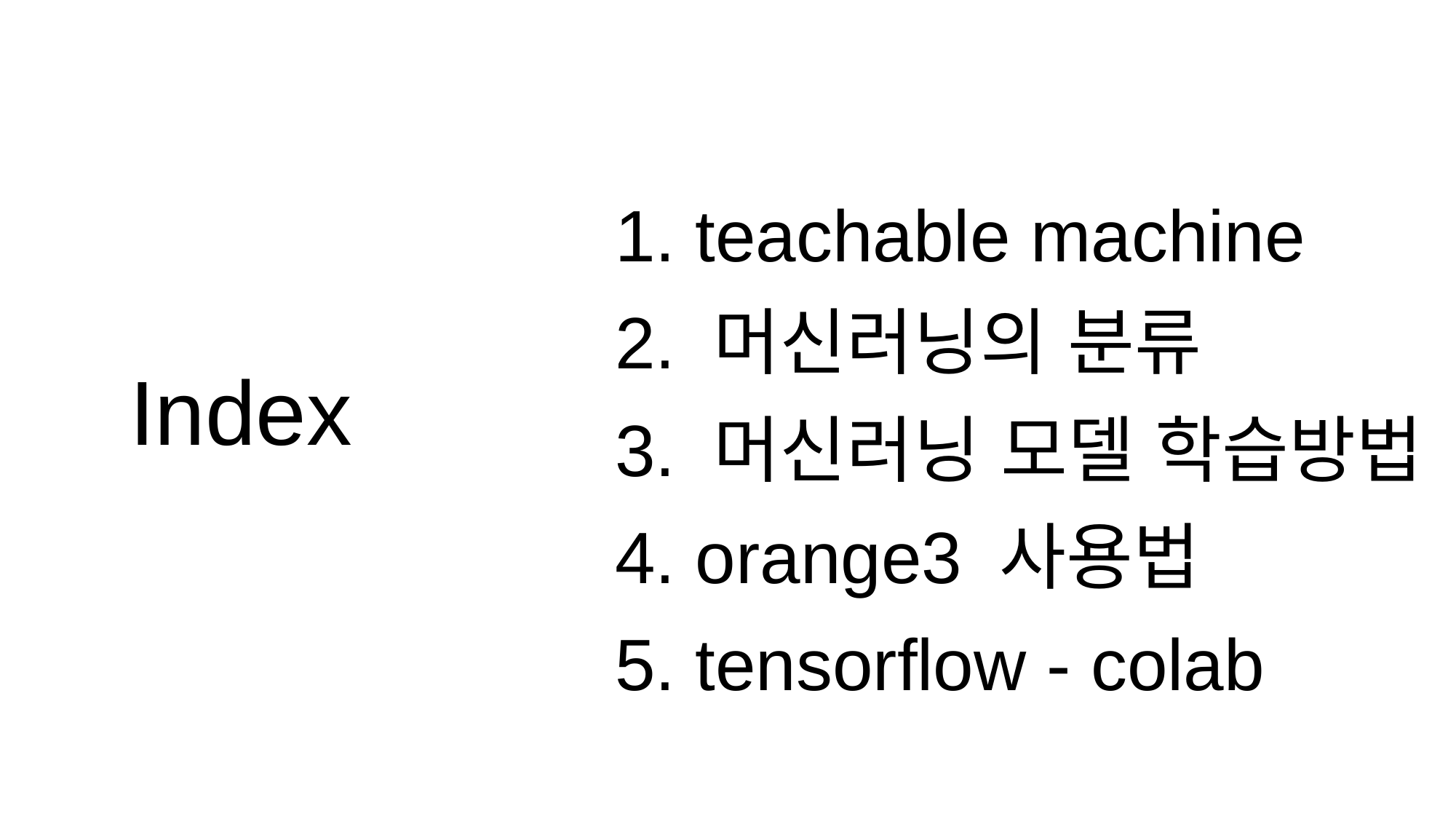

1. teachable machine

2. 머신러닝의 분류

3. 머신러닝 모델 학습방법

4. orange3 사용법

5. tensorflow - colab
Index